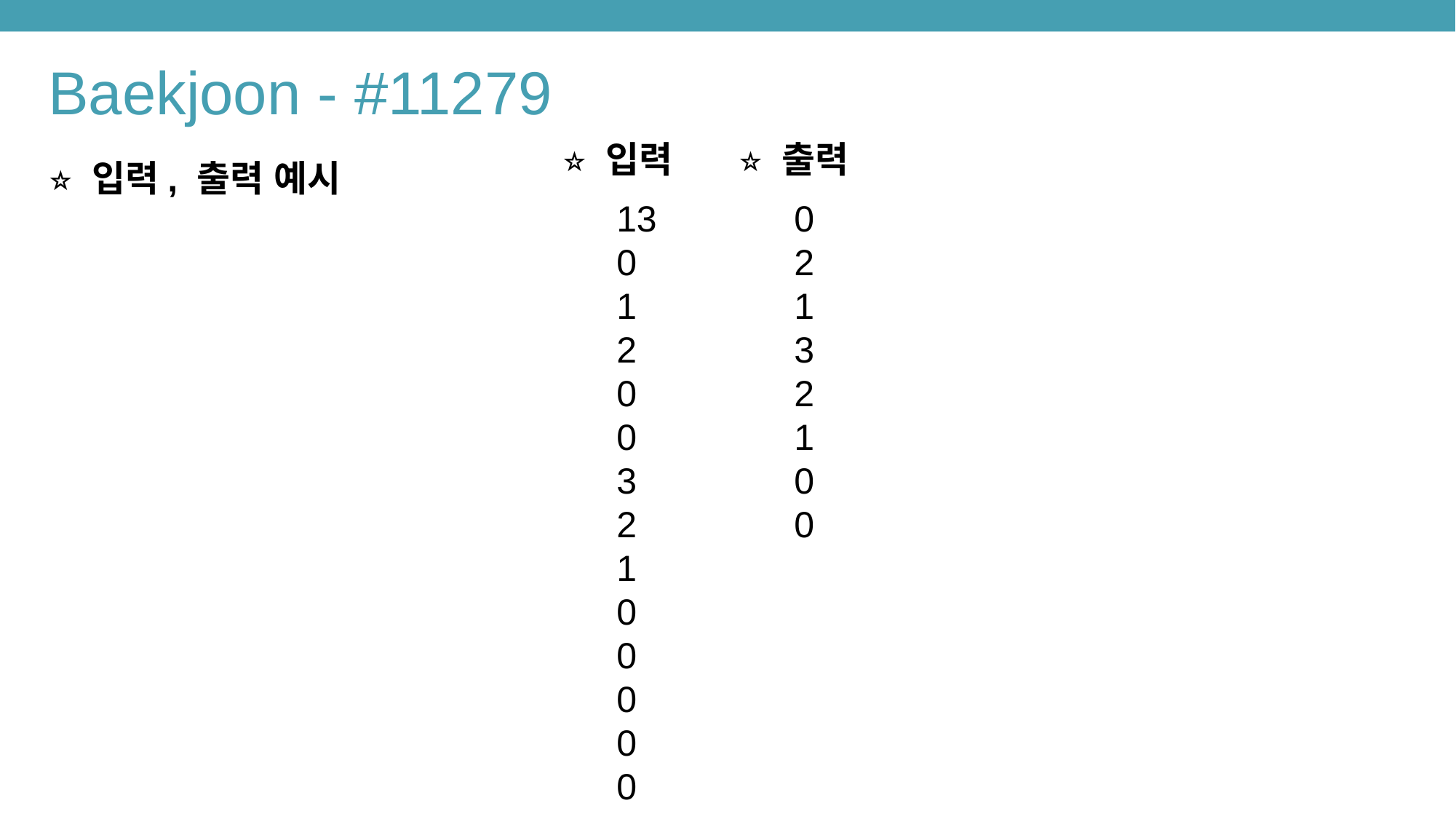

Baekjoon - #11279
⭐️ 입력
⭐️ 출력
⭐️ 입력, 출력 예시
13
0
1
2
0
0
3
2
1
0
0
0
0
0
0
2
1
3
2
1
0
0